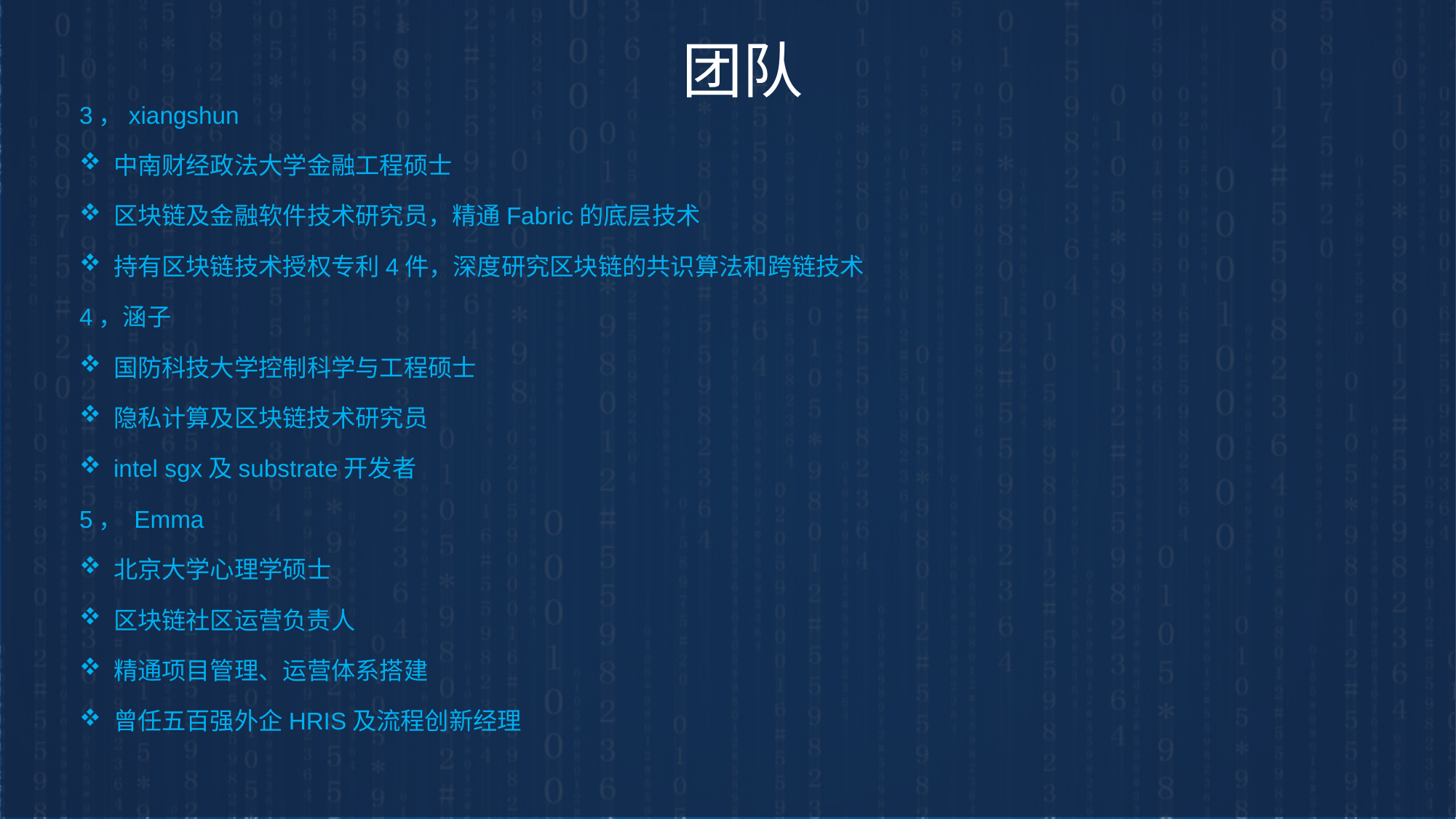

团队
3，xiangshun
中南财经政法大学金融工程硕士
区块链及金融软件技术研究员，精通Fabric的底层技术
持有区块链技术授权专利4件，深度研究区块链的共识算法和跨链技术
4，涵子
国防科技大学控制科学与工程硕士
隐私计算及区块链技术研究员
intel sgx及substrate开发者
5， Emma
北京大学心理学硕士
区块链社区运营负责人
精通项目管理、运营体系搭建
曾任五百强外企HRIS及流程创新经理